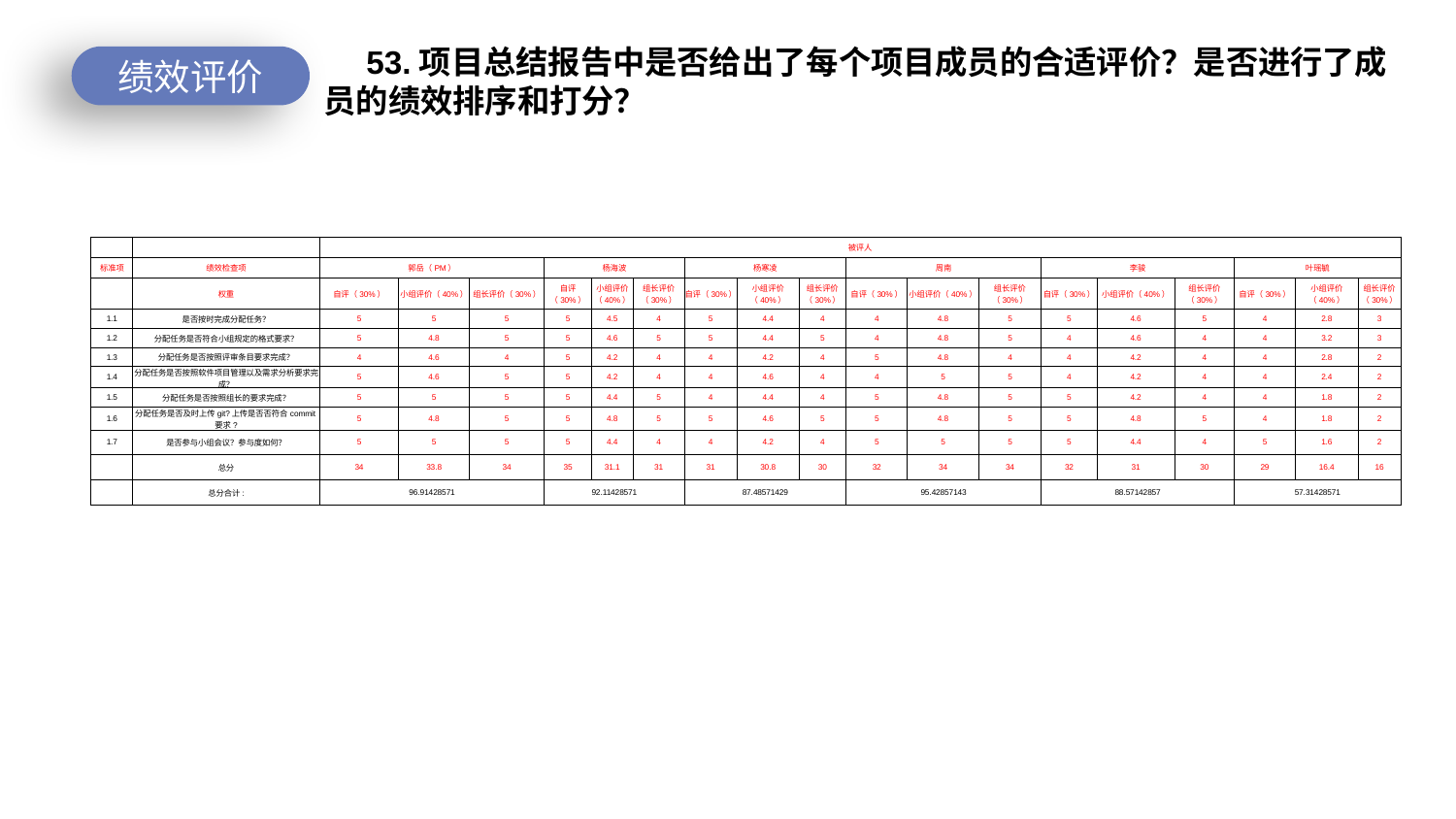

53.项目总结报告中是否给出了每个项目成员的合适评价？是否进行了成员的绩效排序和打分？
绩效评价
|  |  | 被评人 |  |  |  |  |  |  |  |  |  |  |  |  |  |  |  |  |  |
| --- | --- | --- | --- | --- | --- | --- | --- | --- | --- | --- | --- | --- | --- | --- | --- | --- | --- | --- | --- |
| 标准项 | 绩效检查项 | 郭岳（PM） |  |  | 杨海波 |  |  | 杨寒凌 |  |  | 周南 |  |  | 李骏 |  |  | 叶瑶毓 |  |  |
|  | 权重 | 自评（30%） | 小组评价（40%） | 组长评价（30%） | 自评（30%） | 小组评价（40%） | 组长评价（30%） | 自评（30%） | 小组评价（40%） | 组长评价（30%） | 自评（30%） | 小组评价（40%） | 组长评价（30%） | 自评（30%） | 小组评价（40%） | 组长评价（30%） | 自评（30%） | 小组评价（40%） | 组长评价（30%） |
| 1.1 | 是否按时完成分配任务？ | 5 | 5 | 5 | 5 | 4.5 | 4 | 5 | 4.4 | 4 | 4 | 4.8 | 5 | 5 | 4.6 | 5 | 4 | 2.8 | 3 |
| 1.2 | 分配任务是否符合小组规定的格式要求？ | 5 | 4.8 | 5 | 5 | 4.6 | 5 | 5 | 4.4 | 5 | 4 | 4.8 | 5 | 4 | 4.6 | 4 | 4 | 3.2 | 3 |
| 1.3 | 分配任务是否按照评审条目要求完成？ | 4 | 4.6 | 4 | 5 | 4.2 | 4 | 4 | 4.2 | 4 | 5 | 4.8 | 4 | 4 | 4.2 | 4 | 4 | 2.8 | 2 |
| 1.4 | 分配任务是否按照软件项目管理以及需求分析要求完成？ | 5 | 4.6 | 5 | 5 | 4.2 | 4 | 4 | 4.6 | 4 | 4 | 5 | 5 | 4 | 4.2 | 4 | 4 | 2.4 | 2 |
| 1.5 | 分配任务是否按照组长的要求完成？ | 5 | 5 | 5 | 5 | 4.4 | 5 | 4 | 4.4 | 4 | 5 | 4.8 | 5 | 5 | 4.2 | 4 | 4 | 1.8 | 2 |
| 1.6 | 分配任务是否及时上传git?上传是否否符合commit要求? | 5 | 4.8 | 5 | 5 | 4.8 | 5 | 5 | 4.6 | 5 | 5 | 4.8 | 5 | 5 | 4.8 | 5 | 4 | 1.8 | 2 |
| 1.7 | 是否参与小组会议？参与度如何？ | 5 | 5 | 5 | 5 | 4.4 | 4 | 4 | 4.2 | 4 | 5 | 5 | 5 | 5 | 4.4 | 4 | 5 | 1.6 | 2 |
|  | 总分 | 34 | 33.8 | 34 | 35 | 31.1 | 31 | 31 | 30.8 | 30 | 32 | 34 | 34 | 32 | 31 | 30 | 29 | 16.4 | 16 |
|  | 总分合计: | 96.91428571 |  |  | 92.11428571 |  |  | 87.48571429 |  |  | 95.42857143 |  |  | 88.57142857 |  |  | 57.31428571 |  |  |